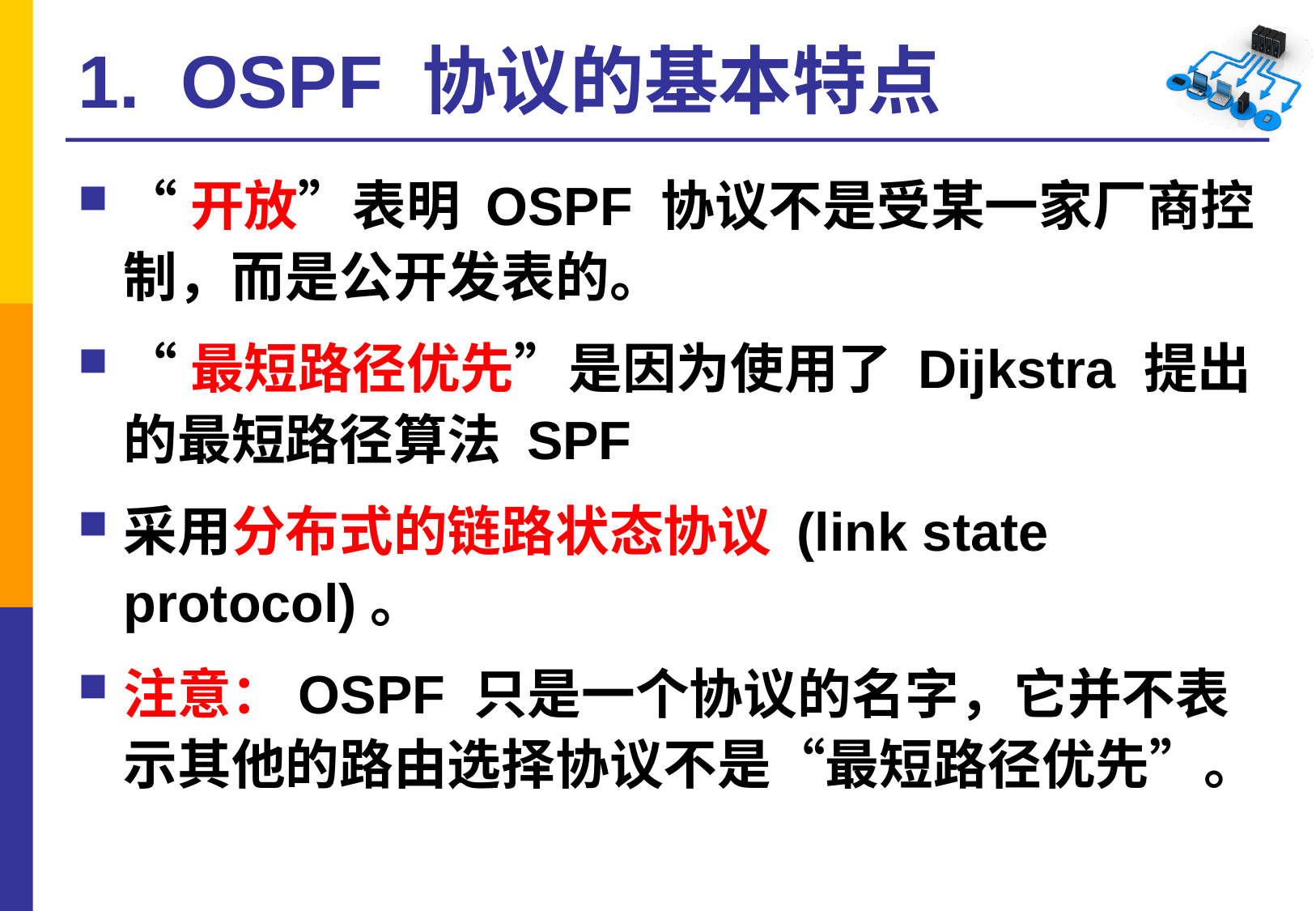

# 1.  OSPF 协议的基本特点
“开放”表明 OSPF 协议不是受某一家厂商控制，而是公开发表的。
“最短路径优先”是因为使用了 Dijkstra 提出的最短路径算法 SPF
采用分布式的链路状态协议 (link state protocol)。
注意：OSPF 只是一个协议的名字，它并不表示其他的路由选择协议不是“最短路径优先”。